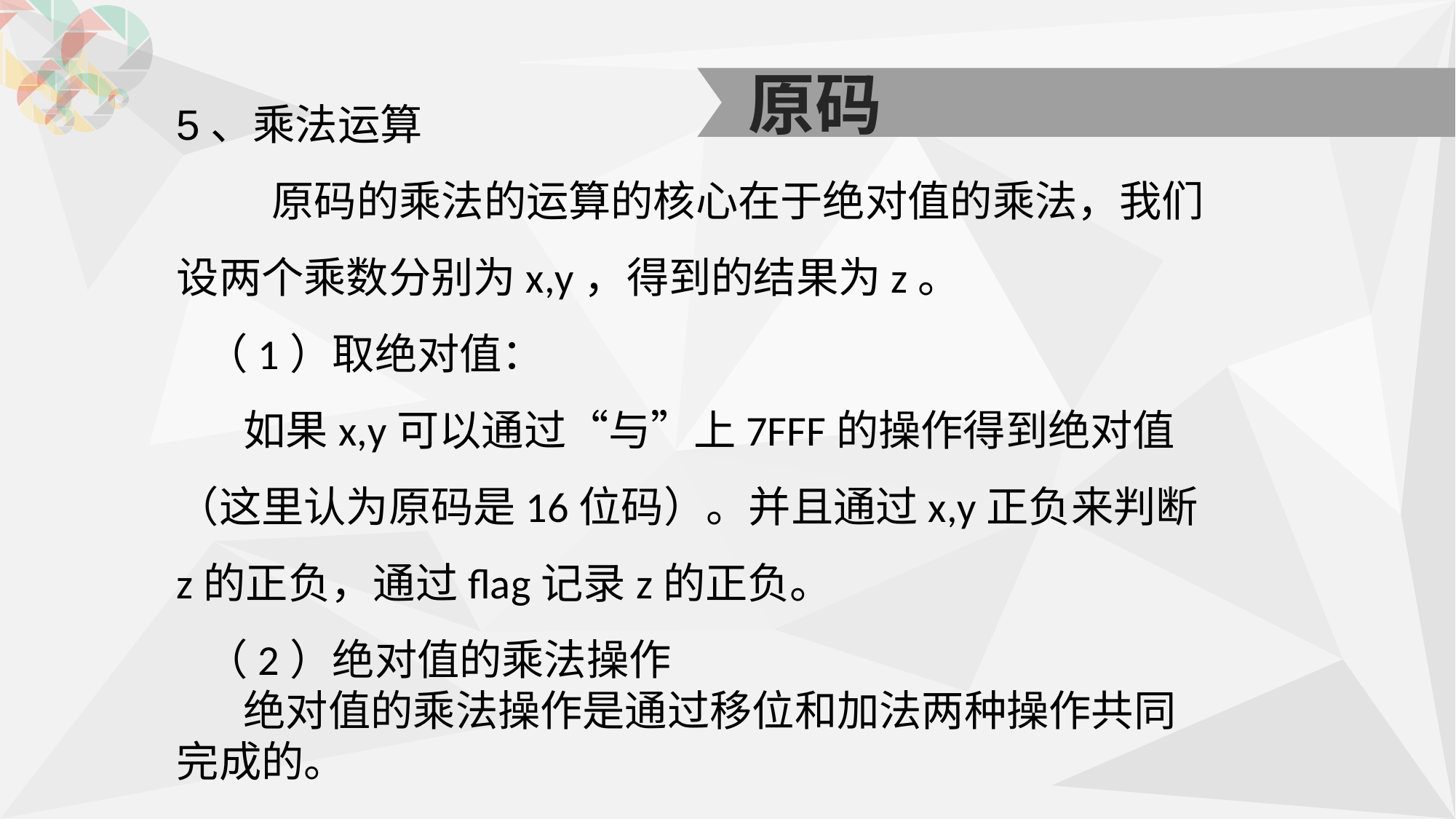

原码

5、乘法运算
         原码的乘法的运算的核心在于绝对值的乘法，我们设两个乘数分别为x,y，得到的结果为z。
  （1）取绝对值：
      如果x,y可以通过“与”上7FFF的操作得到绝对值（这里认为原码是16位码）。并且通过x,y正负来判断z的正负，通过flag记录z的正负。
  （2）绝对值的乘法操作
      绝对值的乘法操作是通过移位和加法两种操作共同完成的。